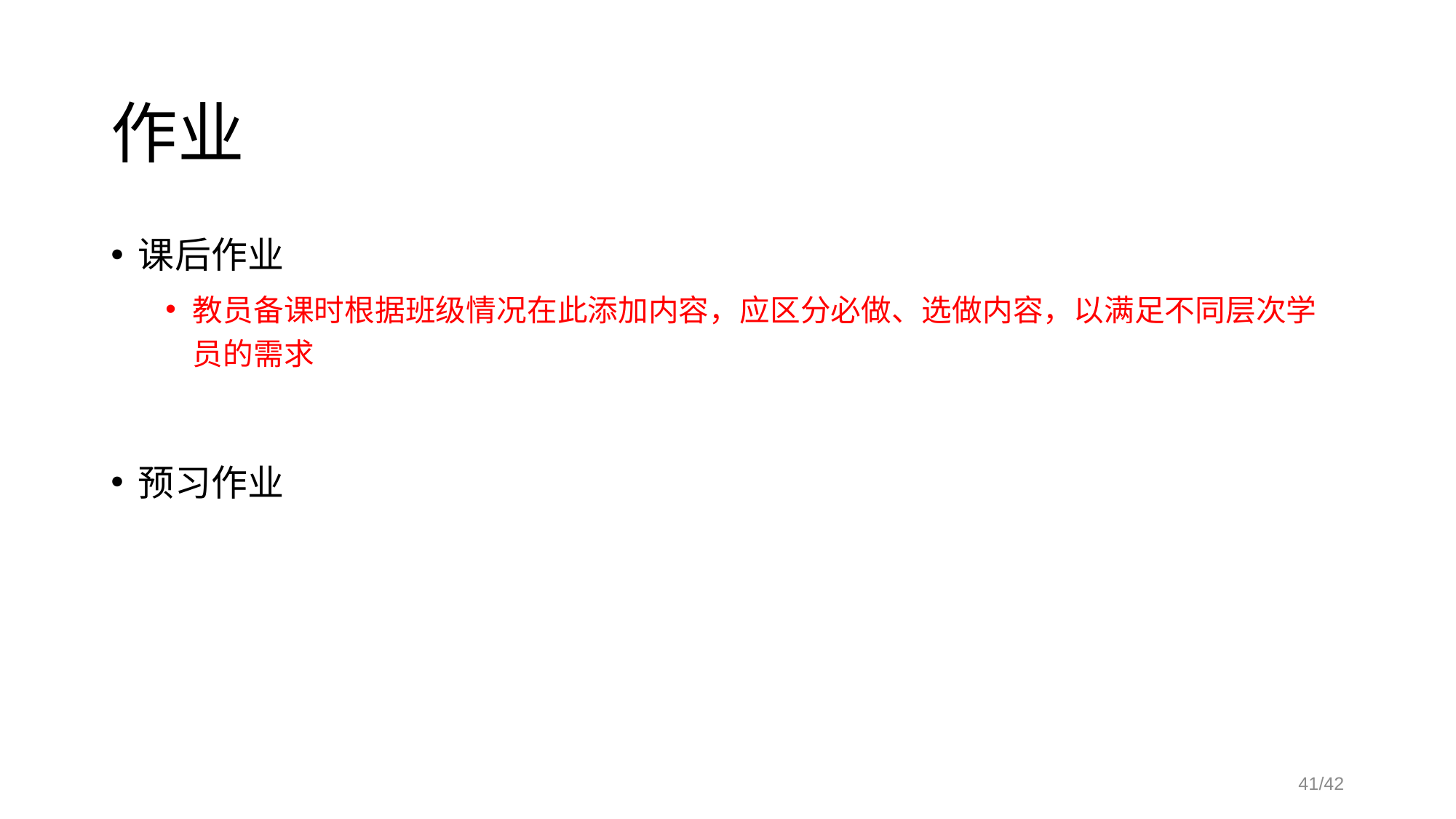

# 作业
课后作业
教员备课时根据班级情况在此添加内容，应区分必做、选做内容，以满足不同层次学员的需求

预习作业
预习下一章学生用书，完成预习测试
在HTML5中支持哪几种列表，如何表示？
如果希望实现表格的跨行和跨列设置，需要设置表格的哪些属性？
如何在页面中使用音频元素和视频元素？
为什么要使用HTML5结构标签来布局网页？
41/42